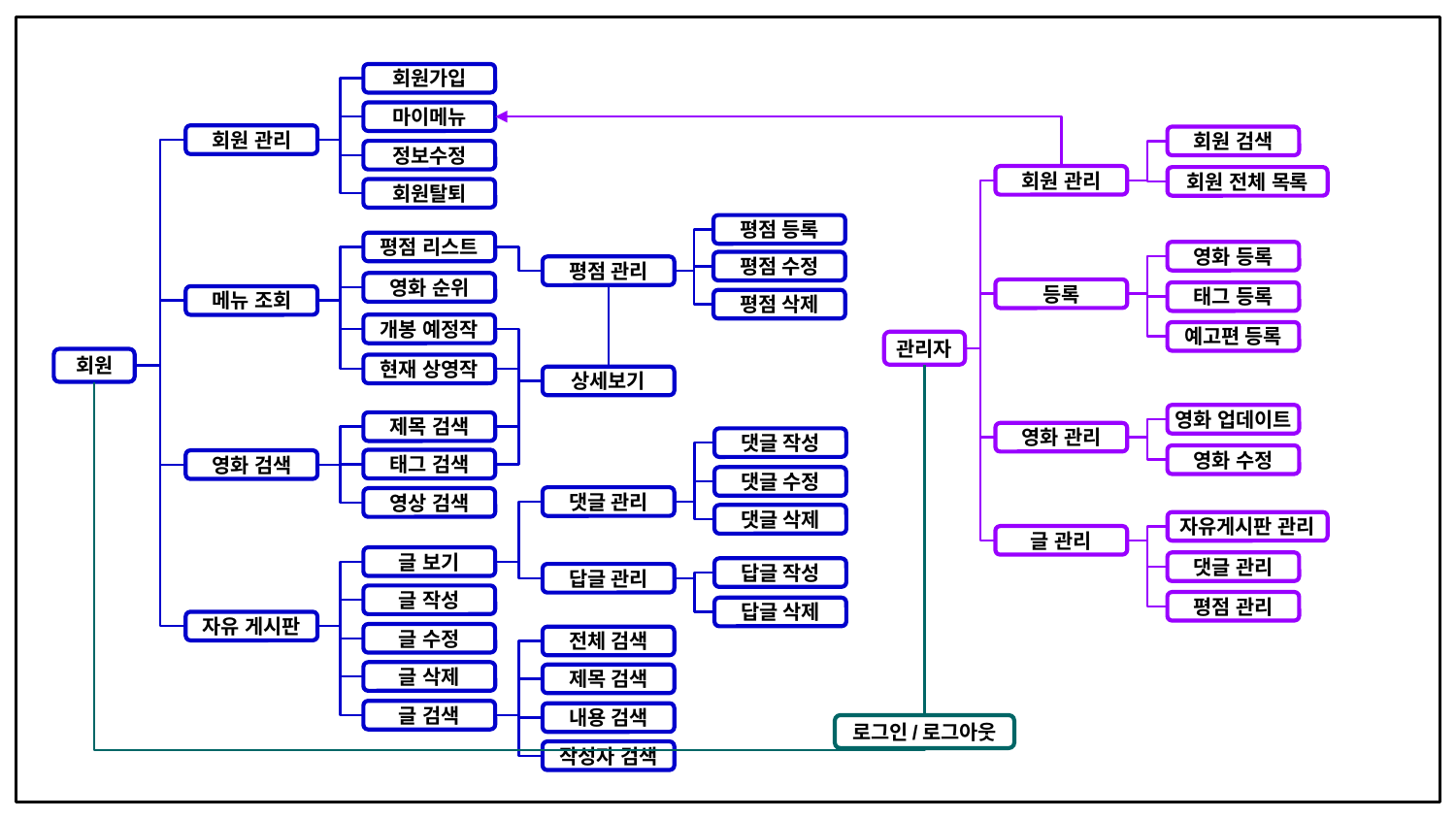

회원가입
마이메뉴
회원 관리
회원 검색
정보수정
회원 관리
회원 전체 목록
회원탈퇴
평점 등록
평점 리스트
영화 등록
평점 수정
평점 관리
영화 순위
등록
태그 등록
메뉴 조회
평점 삭제
개봉 예정작
예고편 등록
관리자
회원
현재 상영작
상세보기
영화 업데이트
제목 검색
영화 관리
댓글 작성
영화 수정
태그 검색
영화 검색
댓글 수정
댓글 관리
영상 검색
댓글 삭제
자유게시판 관리
글 관리
글 보기
댓글 관리
답글 작성
답글 관리
글 작성
평점 관리
답글 삭제
자유 게시판
글 수정
전체 검색
글 삭제
제목 검색
글 검색
내용 검색
로그인/로그아웃
작성자 검색